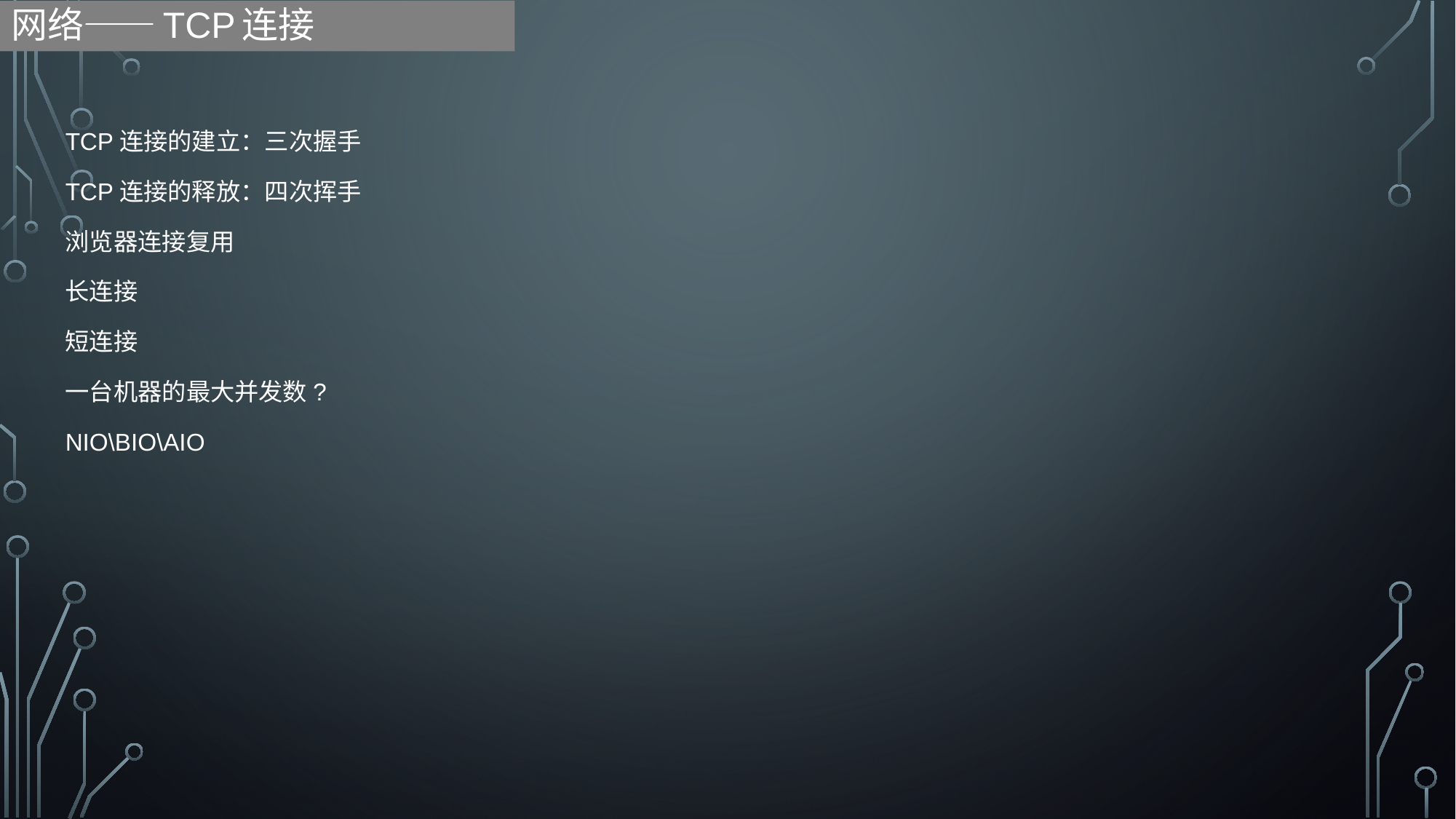

网络——TCP连接
TCP连接的建立：三次握手
TCP连接的释放：四次挥手
浏览器连接复用
长连接
短连接
一台机器的最大并发数?
NIO\BIO\AIO